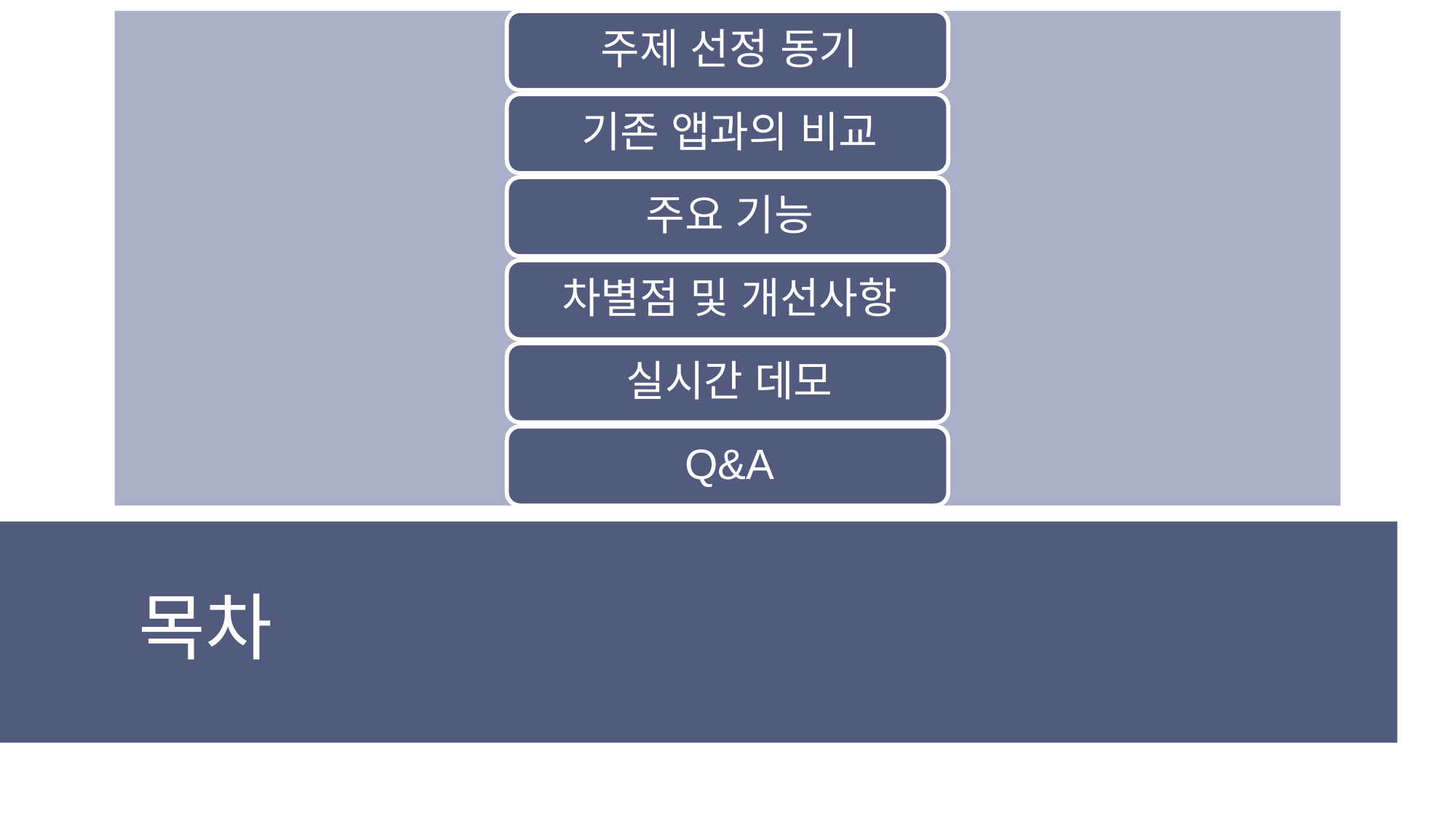

주제 선정 동기
기존 앱과의 비교
주요 기능
차별점 및 개선사항
실시간 데모
Q&A

# 목차